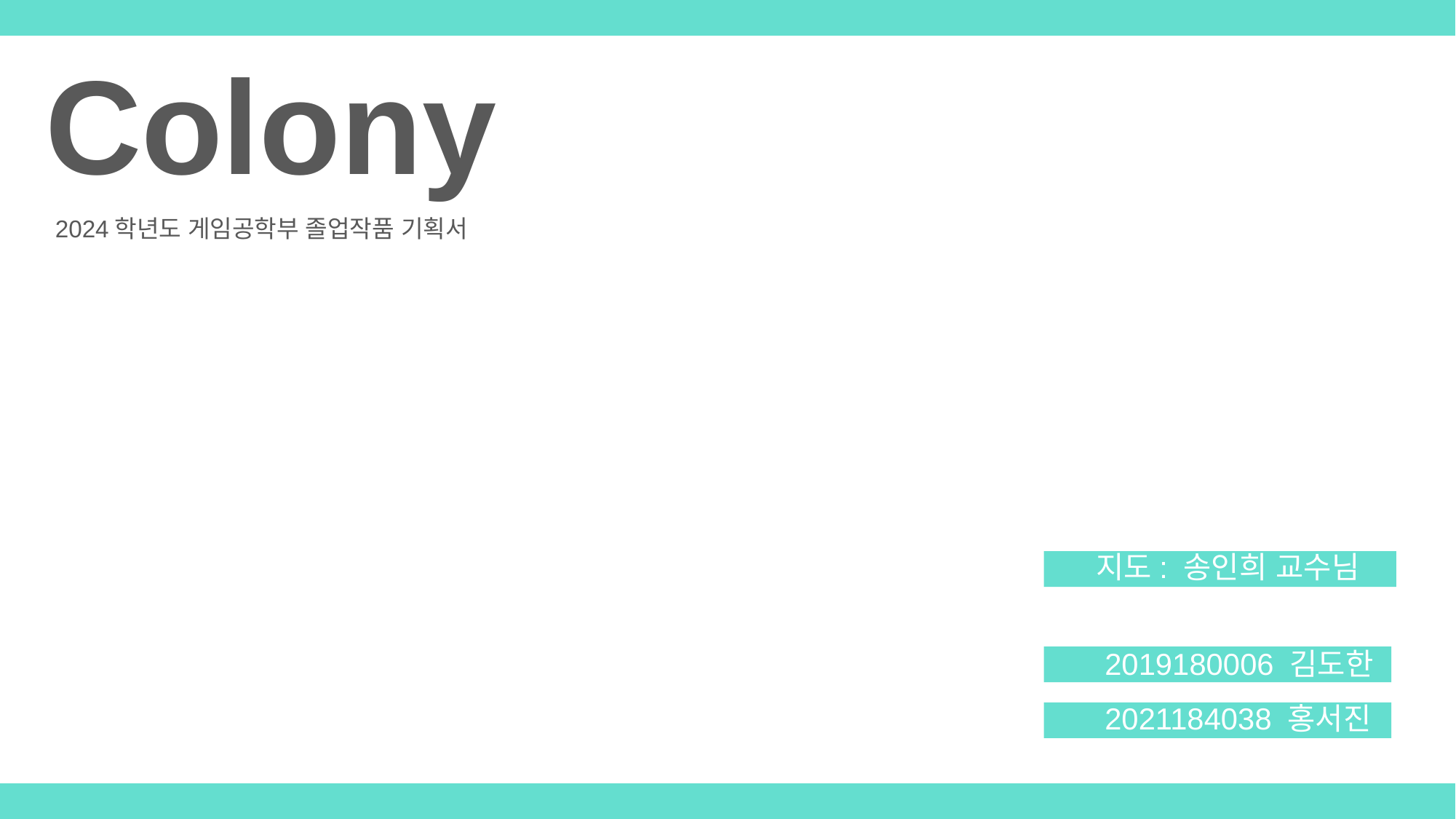

Colony
2024학년도 게임공학부 졸업작품 기획서
지도: 송인희 교수님

2019180006 김도한

2021184038 홍서진